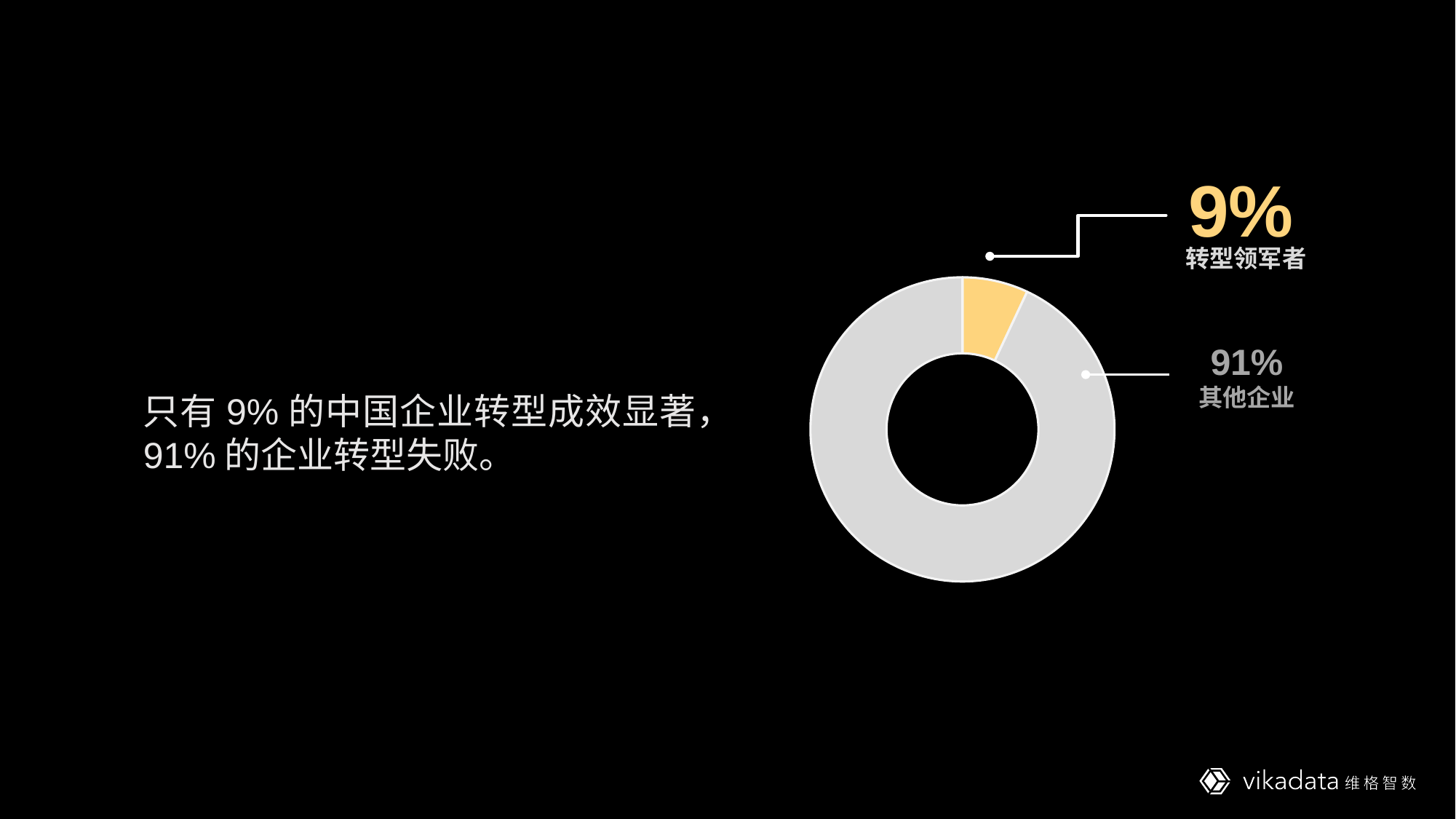

9%
转型领军者

### Chart

| Category | 埃森哲研究 |
|---|---|
|  | 7.0 |
|  | 93.0 |
91%
其他企业
只有9%的中国企业转型成效显著，91%的企业转型失败。